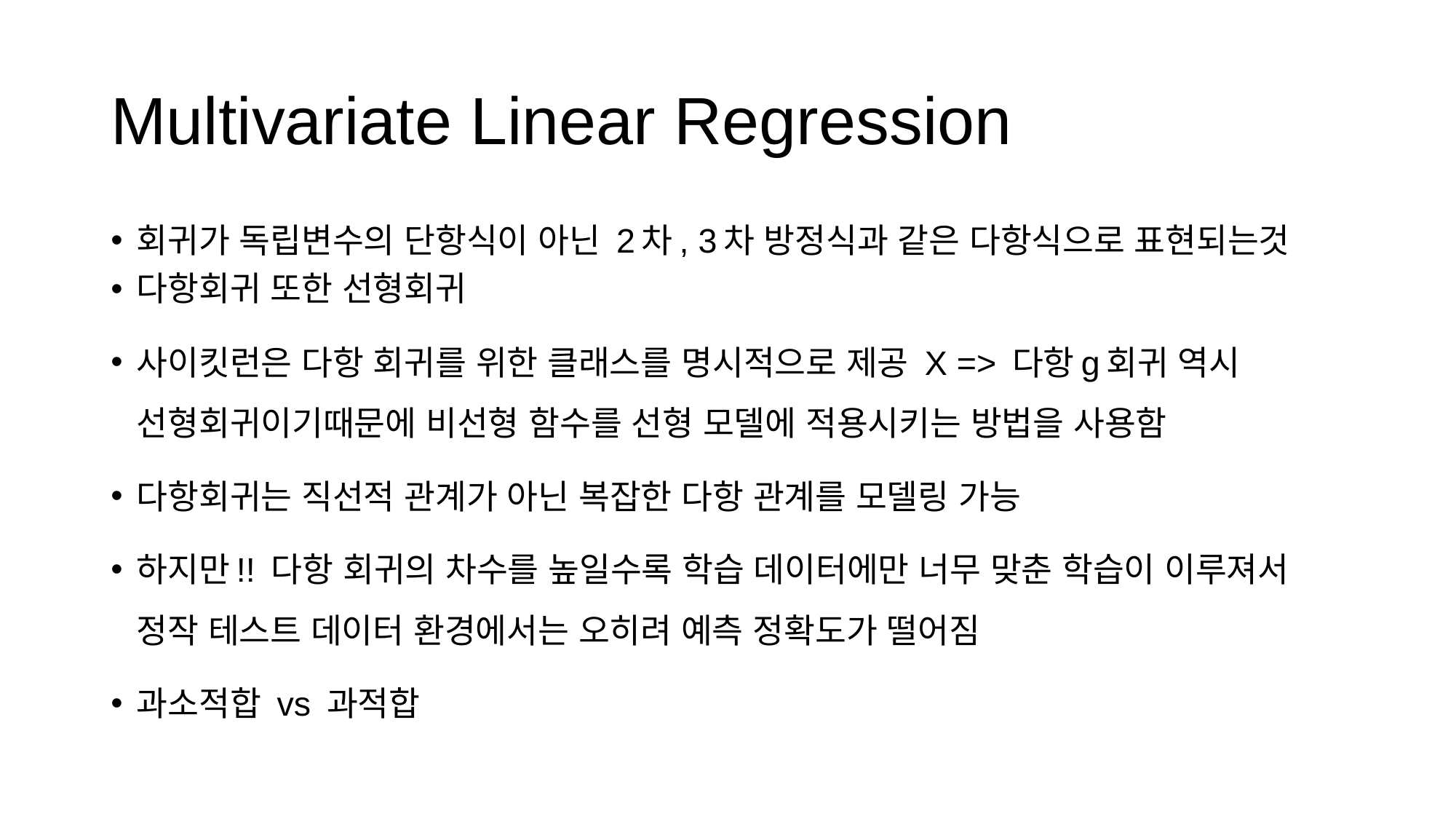

# Multivariate Linear Regression
회귀가 독립변수의 단항식이 아닌 2차, 3차 방정식과 같은 다항식으로 표현되는것
다항회귀 또한 선형회귀
사이킷런은 다항 회귀를 위한 클래스를 명시적으로 제공 X => 다항g회귀 역시 선형회귀이기때문에 비선형 함수를 선형 모델에 적용시키는 방법을 사용함
다항회귀는 직선적 관계가 아닌 복잡한 다항 관계를 모델링 가능
하지만!! 다항 회귀의 차수를 높일수록 학습 데이터에만 너무 맞춘 학습이 이루져서 정작 테스트 데이터 환경에서는 오히려 예측 정확도가 떨어짐
과소적합 vs 과적합